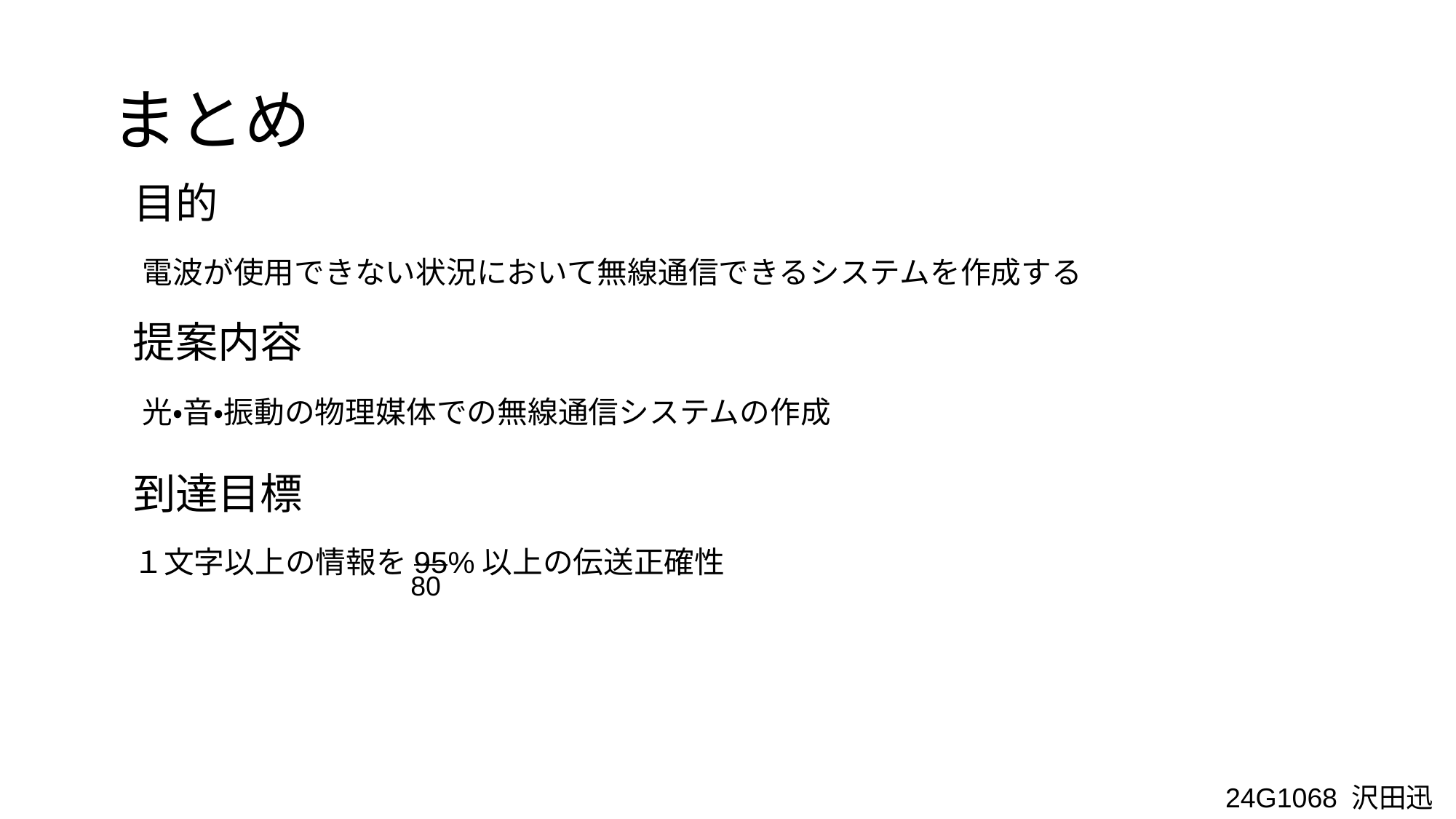

# まとめ
目的
電波が使用できない状況において無線通信できるシステムを作成する
提案内容
光・音・振動の物理媒体での無線通信システムの作成
到達目標
１文字以上の情報を95%以上の伝送正確性
80
24G1068 沢田迅